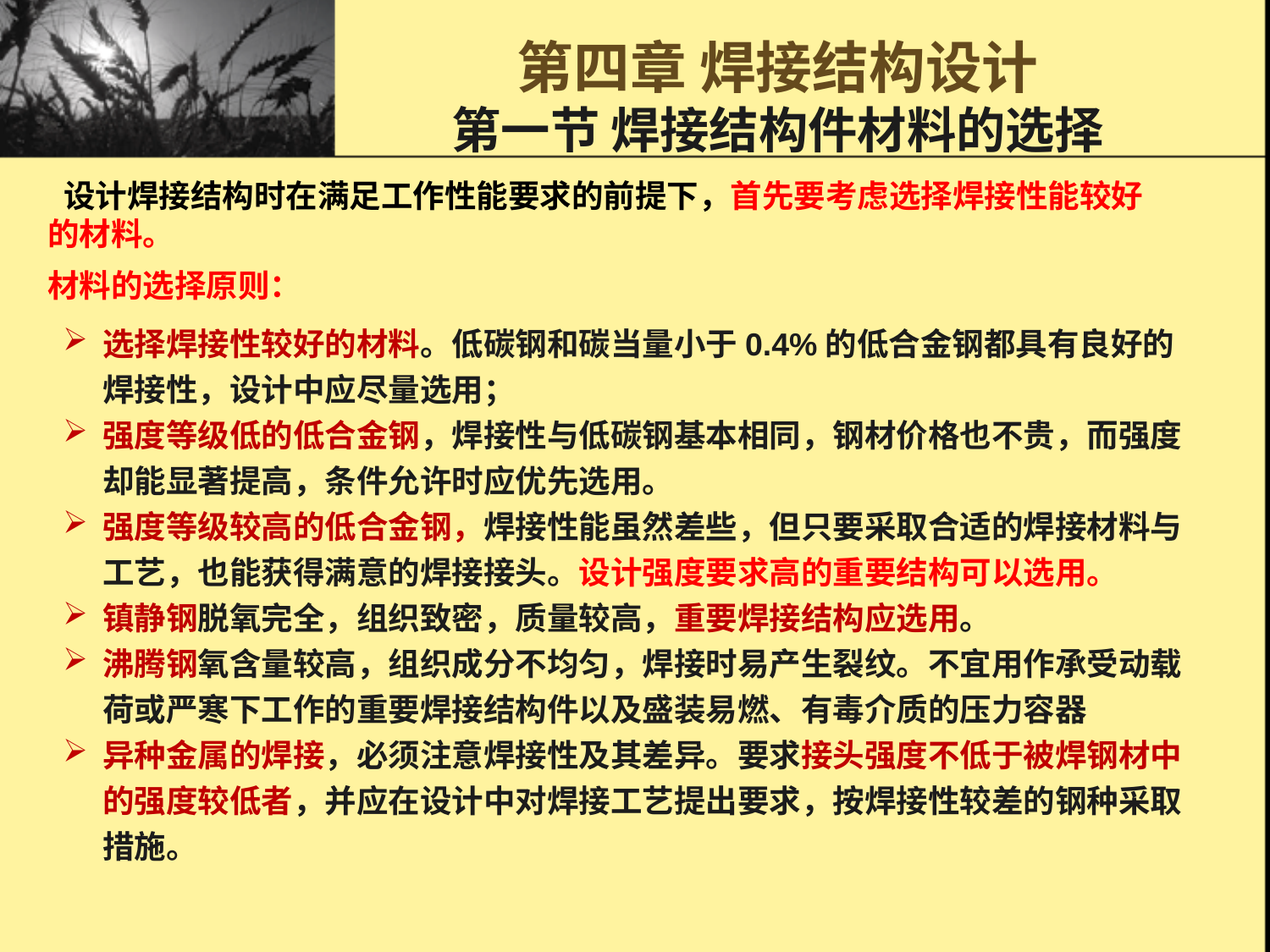

# 第四章 焊接结构设计 第一节 焊接结构件材料的选择
 设计焊接结构时在满足工作性能要求的前提下，首先要考虑选择焊接性能较好的材料。
材料的选择原则：
选择焊接性较好的材料。低碳钢和碳当量小于0.4%的低合金钢都具有良好的焊接性，设计中应尽量选用；
强度等级低的低合金钢，焊接性与低碳钢基本相同，钢材价格也不贵，而强度却能显著提高，条件允许时应优先选用。
强度等级较高的低合金钢，焊接性能虽然差些，但只要采取合适的焊接材料与工艺，也能获得满意的焊接接头。设计强度要求高的重要结构可以选用。
镇静钢脱氧完全，组织致密，质量较高，重要焊接结构应选用。
沸腾钢氧含量较高，组织成分不均匀，焊接时易产生裂纹。不宜用作承受动载荷或严寒下工作的重要焊接结构件以及盛装易燃、有毒介质的压力容器
异种金属的焊接，必须注意焊接性及其差异。要求接头强度不低于被焊钢材中的强度较低者，并应在设计中对焊接工艺提出要求，按焊接性较差的钢种采取措施。